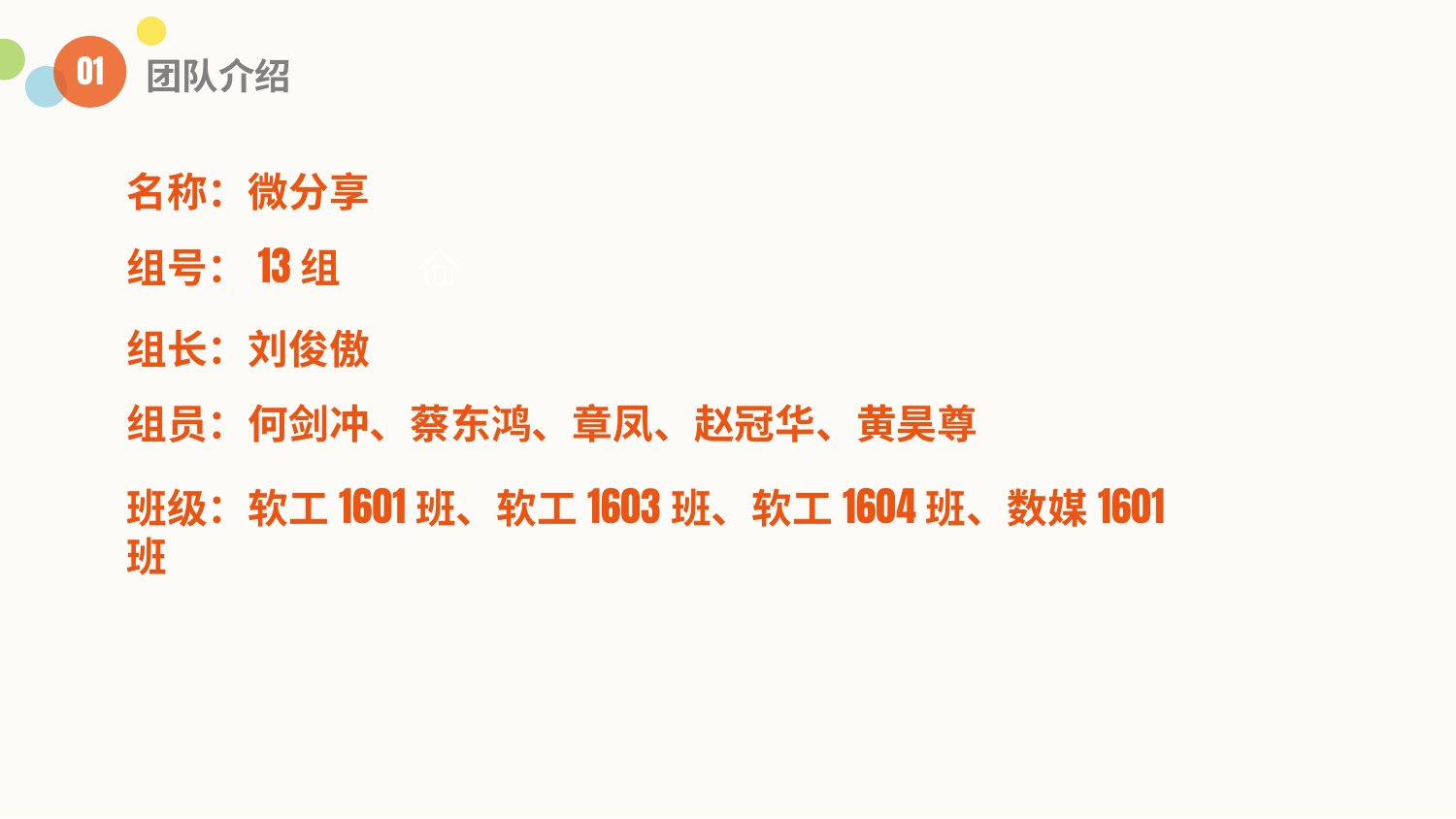

01
团队介绍

名称：微分享
组号：13组

组长：刘俊傲
组员：何剑冲、蔡东鸿、章凤、赵冠华、黄昊尊
班级：软工1601班、软工1603班、软工1604班、数媒1601班